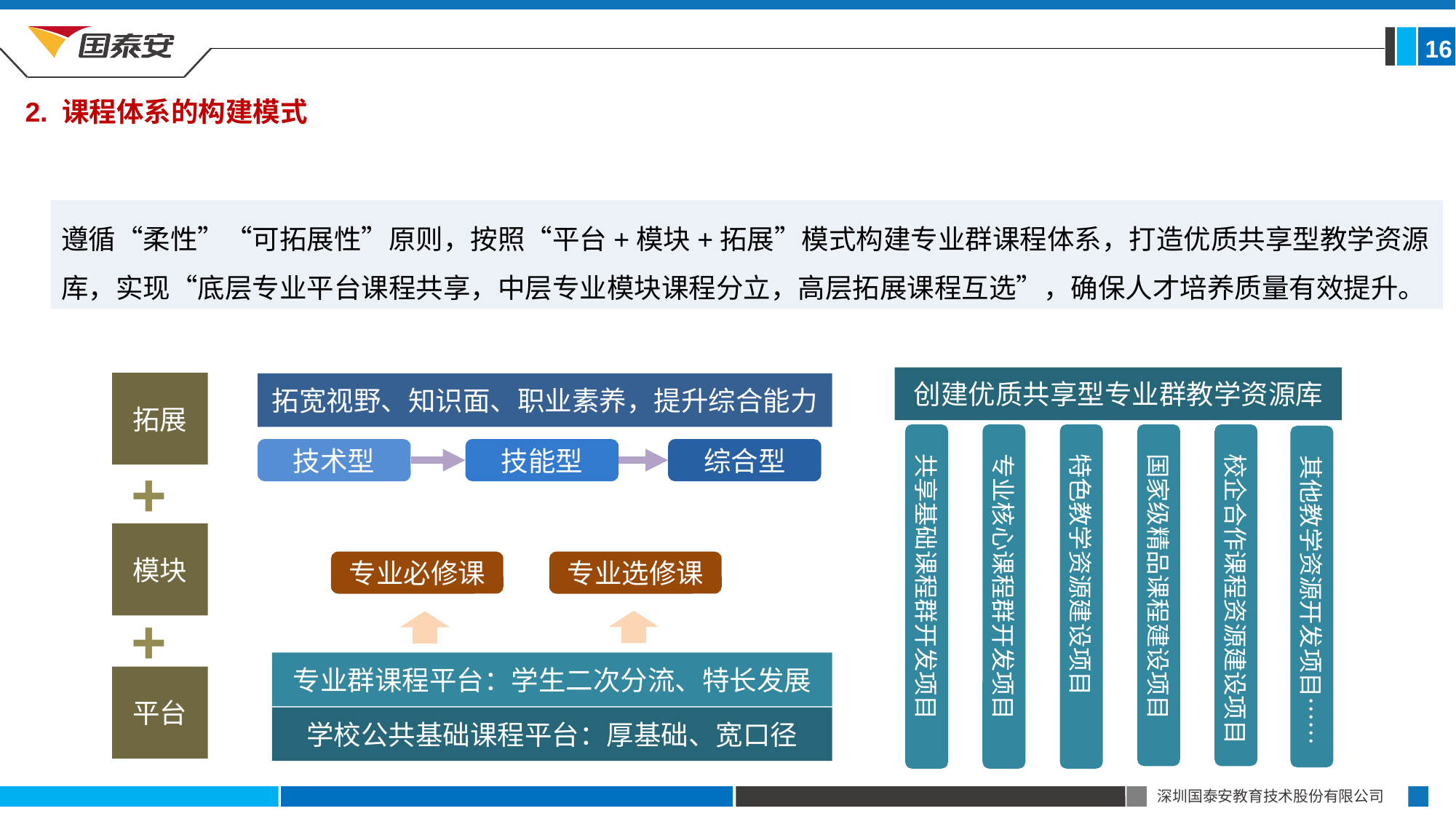

16
2. 课程体系的构建模式
遵循“柔性”“可拓展性”原则，按照“平台+模块+拓展”模式构建专业群课程体系，打造优质共享型教学资源库，实现“底层专业平台课程共享，中层专业模块课程分立，高层拓展课程互选”，确保人才培养质量有效提升。
创建优质共享型专业群教学资源库
  国家级精品课程建设项目
  特色教学资源建设项目
  共享基础课程群开发项目
  校企合作课程资源建设项目
  专业核心课程群开发项目
  其他教学资源开发项目……
拓展
拓宽视野、知识面、职业素养，提升综合能力
技术型
技能型
综合型
+
模块
专业必修课
专业选修课

专业群课程平台：学生二次分流、特长发展
学校公共基础课程平台：厚基础、宽口径
+
平台